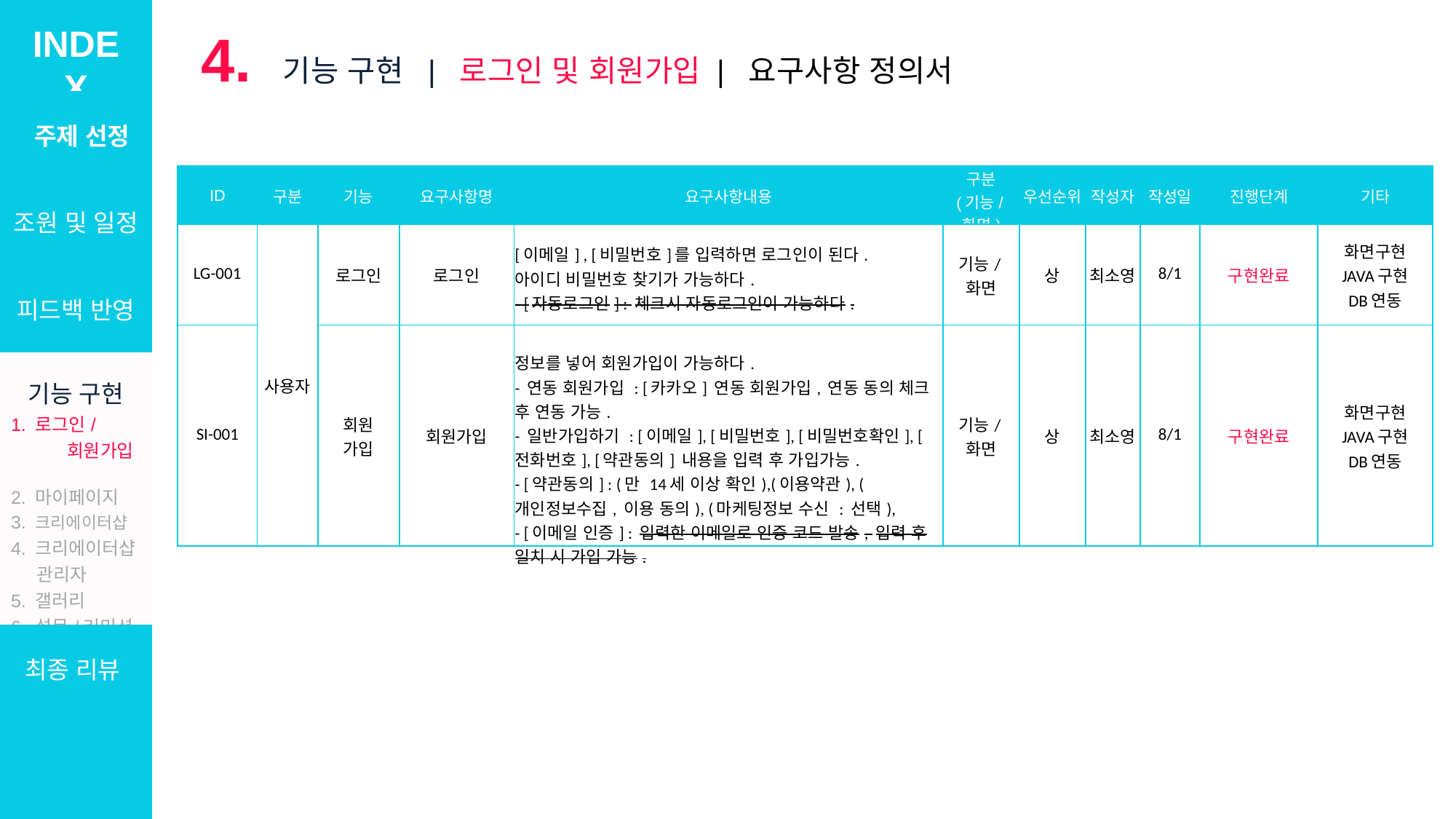

INDEX
4. 기능 구현  |  로그인 및 회원가입 |  요구사항 정의서
| 주제 선정 |
| --- |
| 조원 및 일정 |
| 피드백 반영 |
| 기능 구현 1. 로그인/ 회원가입 2. 마이페이지 3. 크리에이터샵 4. 크리에이터샵 관리자 5. 갤러리 6. 설문/커미션 7. 관리자 |
| 최종 리뷰 |
INDEX
| ID | 구분 | 기능 | 요구사항명 | 요구사항내용 | 구분 (기능/화면) | 우선순위 | 작성자 | 작성일 | 진행단계 | 기타 |
| --- | --- | --- | --- | --- | --- | --- | --- | --- | --- | --- |
| LG-001 | 사용자 | 로그인 | 로그인 | [이메일] , [비밀번호]를 입력하면 로그인이 된다. 아이디 비밀번호 찾기가 가능하다. - [자동로그인] : 체크시 자동로그인이 가능하다. | 기능/화면 | 상 | 최소영 | 8/1 | 구현완료 | 화면구현 JAVA구현 DB연동 |
| SI-001 |  | 회원 가입 | 회원가입 | 정보를 넣어 회원가입이 가능하다. - 연동 회원가입 : [카카오] 연동 회원가입, 연동 동의 체크 후 연동 가능. - 일반가입하기 : [이메일], [비밀번호], [비밀번호확인], [전화번호], [약관동의] 내용을 입력 후 가입가능. - [약관동의] : (만 14세 이상 확인),(이용약관), (개인정보수집, 이용 동의), (마케팅정보 수신 : 선택), - [이메일 인증] : 입력한 이메일로 인증 코드 발송, 입력 후 일치 시 가입 가능. | 기능/화면 | 상 | 최소영 | 8/1 | 구현완료 | 화면구현 JAVA구현 DB연동 |
| 주제 선정 |
| --- |
| 조원 및 일정 |
| 피드백 반영 |
| 기능 구현 로그인 및 회원가입 · 요구사항정의서 · 워크플로우 · 화면설계 · 화면구현 · JAVA구현 |
| 리뷰 |